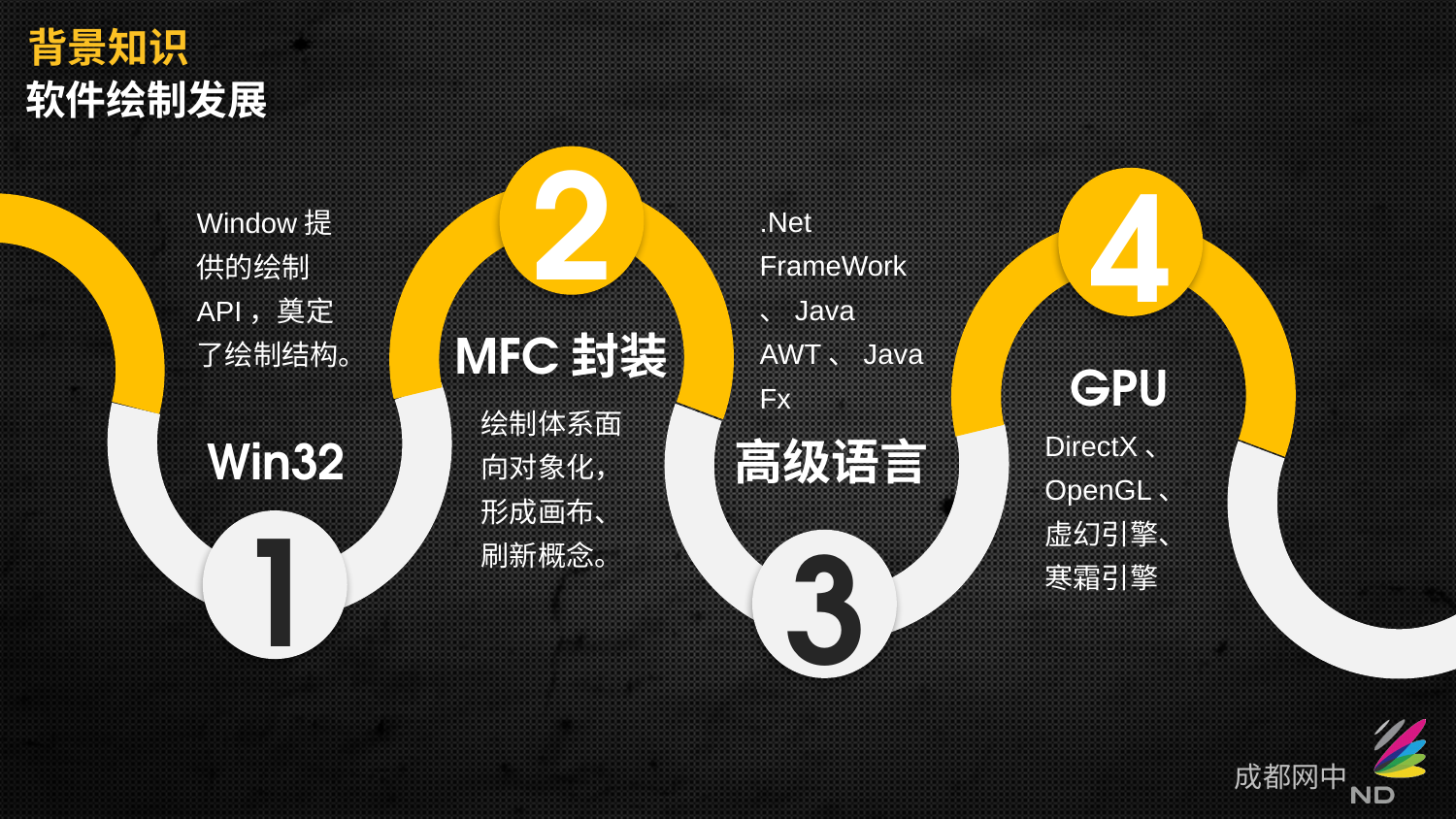

背景知识
软件绘制发展

2

4

.Net FrameWork、Java AWT、JavaFx
Window提供的绘制API，奠定了绘制结构。

MFC封装

GPU
绘制体系面向对象化，形成画布、刷新概念。
DirectX、OpenGL、虚幻引擎、寒霜引擎
Win32
高级语言

1

3